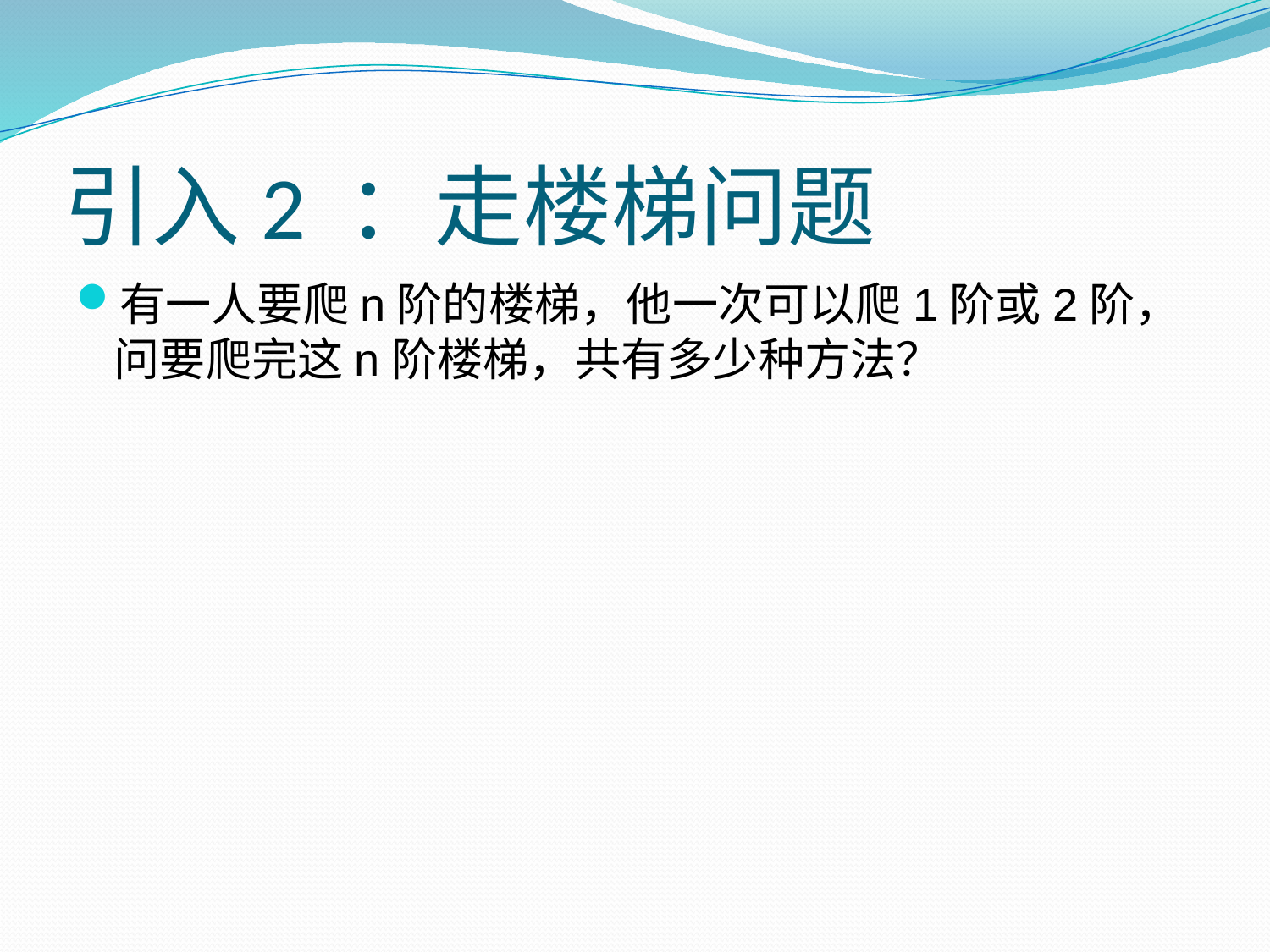

# 引入2 ：走楼梯问题
有一人要爬n阶的楼梯，他一次可以爬1阶或2阶，问要爬完这n阶楼梯，共有多少种方法？